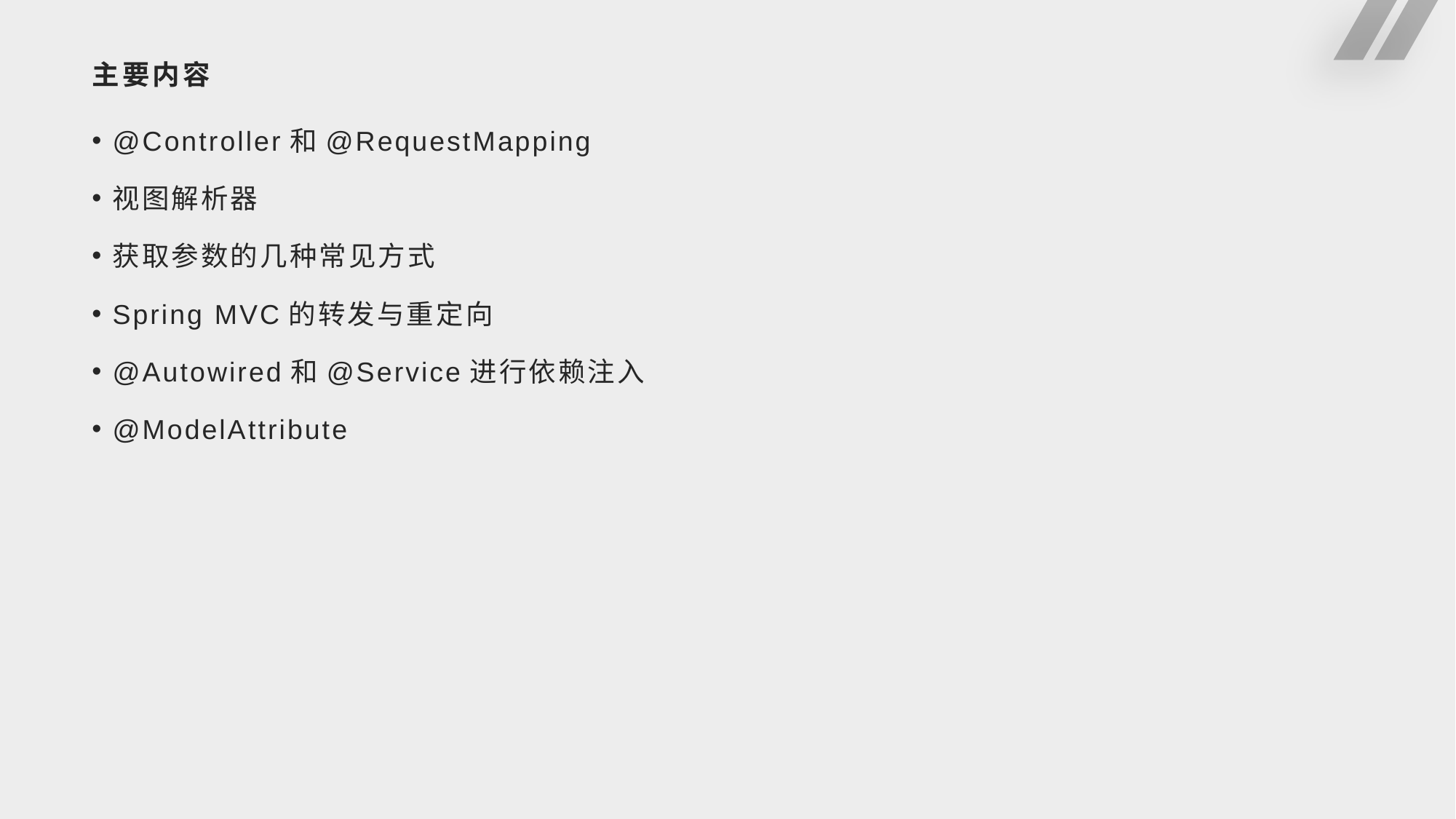

# 主要内容
@Controller和@RequestMapping
视图解析器
获取参数的几种常见方式
Spring MVC的转发与重定向
@Autowired和@Service进行依赖注入
@ModelAttribute